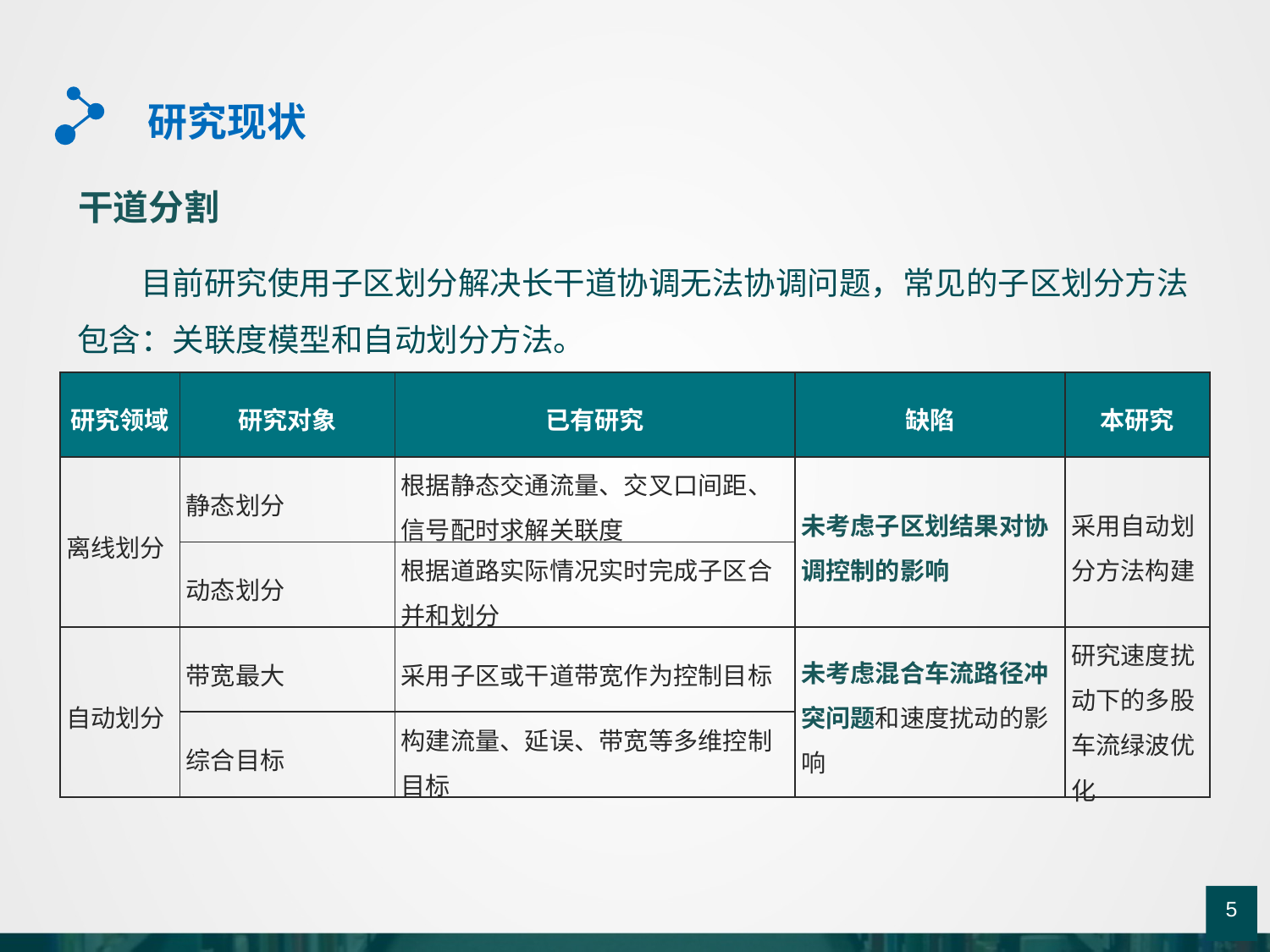

研究现状
干道分割
目前研究使用子区划分解决长干道协调无法协调问题，常见的子区划分方法包含：关联度模型和自动划分方法。
| 研究领域 | 研究对象 | 已有研究 | 缺陷 | 本研究 |
| --- | --- | --- | --- | --- |
| 离线划分 | 静态划分 | 根据静态交通流量、交叉口间距、信号配时求解关联度 | 未考虑子区划结果对协调控制的影响 | 采用自动划分方法构建 |
|  | 动态划分 | 根据道路实际情况实时完成子区合并和划分 |  |  |
| 自动划分 | 带宽最大 | 采用子区或干道带宽作为控制目标 | 未考虑混合车流路径冲突问题和速度扰动的影响 | 研究速度扰动下的多股车流绿波优化 |
|  | 综合目标 | 构建流量、延误、带宽等多维控制目标 |  |  |